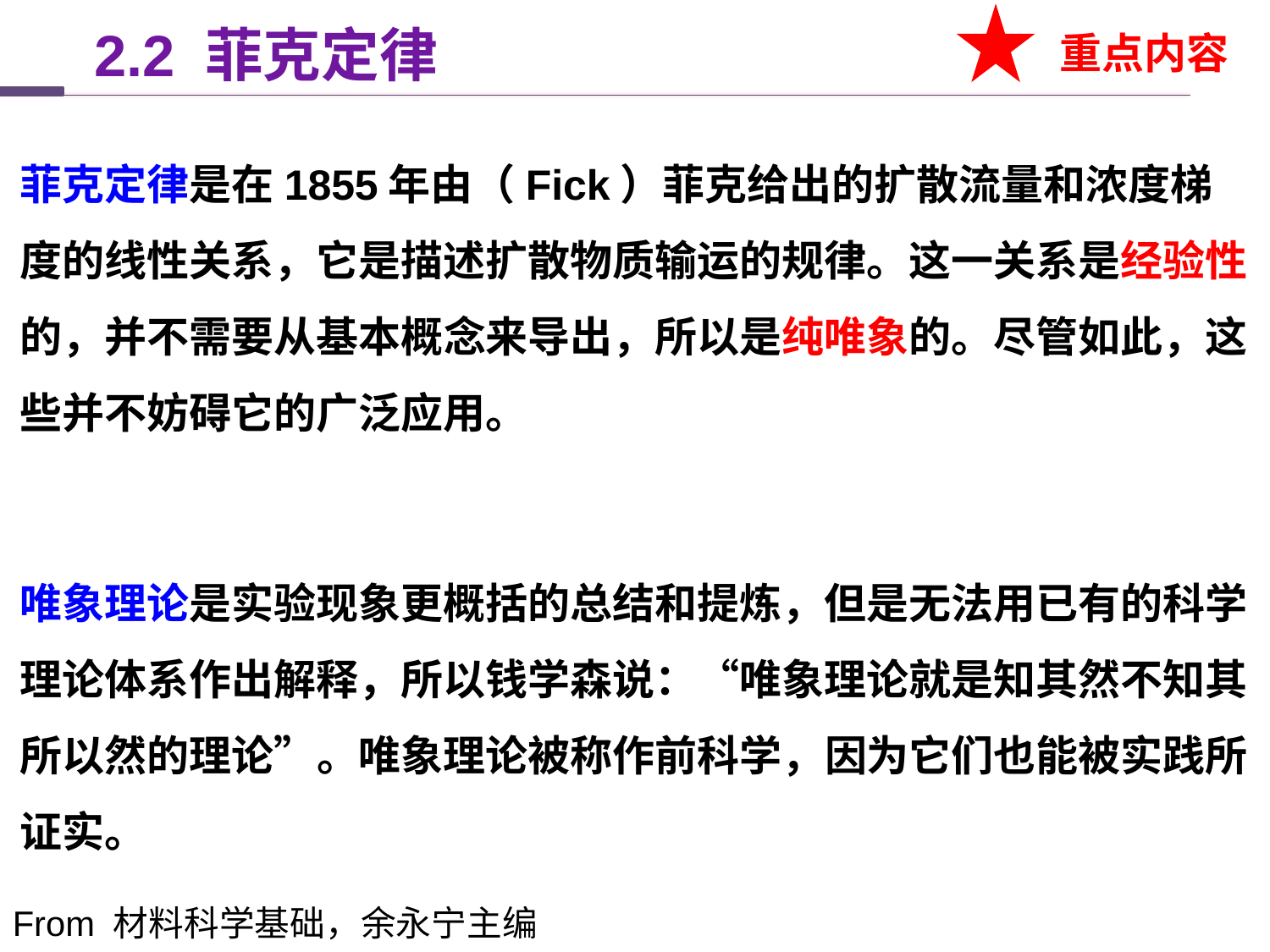

2.2 菲克定律
重点内容
19

菲克定律是在1855年由（Fick）菲克给出的扩散流量和浓度梯度的线性关系，它是描述扩散物质输运的规律。这一关系是经验性的，并不需要从基本概念来导出，所以是纯唯象的。尽管如此，这些并不妨碍它的广泛应用。
唯象理论是实验现象更概括的总结和提炼，但是无法用已有的科学理论体系作出解释，所以钱学森说：“唯象理论就是知其然不知其所以然的理论”。唯象理论被称作前科学，因为它们也能被实践所证实。

From 材料科学基础，余永宁主编